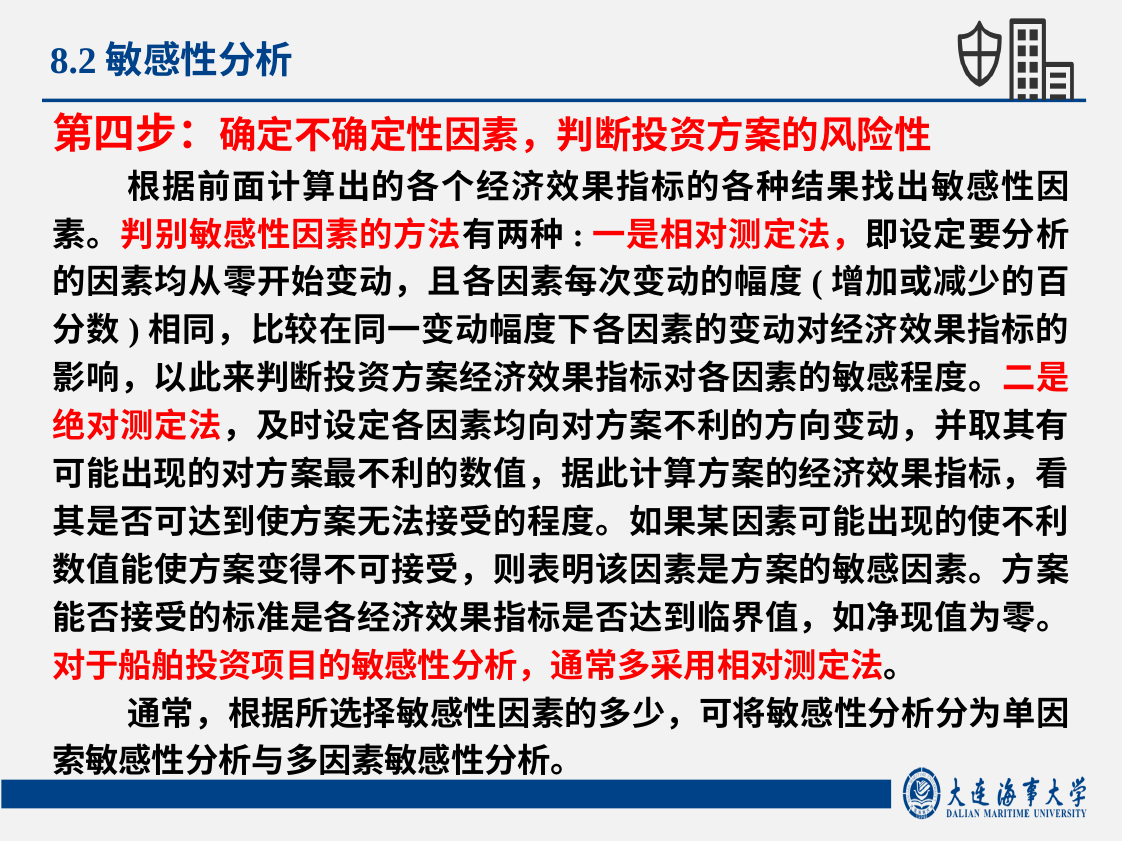

8.2敏感性分析
第四步：确定不确定性因素，判断投资方案的风险性
根据前面计算出的各个经济效果指标的各种结果找出敏感性因素。判别敏感性因素的方法有两种:一是相对测定法，即设定要分析的因素均从零开始变动，且各因素每次变动的幅度(增加或减少的百分数)相同，比较在同一变动幅度下各因素的变动对经济效果指标的影响，以此来判断投资方案经济效果指标对各因素的敏感程度。二是绝对测定法，及时设定各因素均向对方案不利的方向变动，并取其有可能出现的对方案最不利的数值，据此计算方案的经济效果指标，看其是否可达到使方案无法接受的程度。如果某因素可能出现的使不利数值能使方案变得不可接受，则表明该因素是方案的敏感因素。方案能否接受的标准是各经济效果指标是否达到临界值，如净现值为零。对于船舶投资项目的敏感性分析，通常多采用相对测定法。
通常，根据所选择敏感性因素的多少，可将敏感性分析分为单因索敏感性分析与多因素敏感性分析。